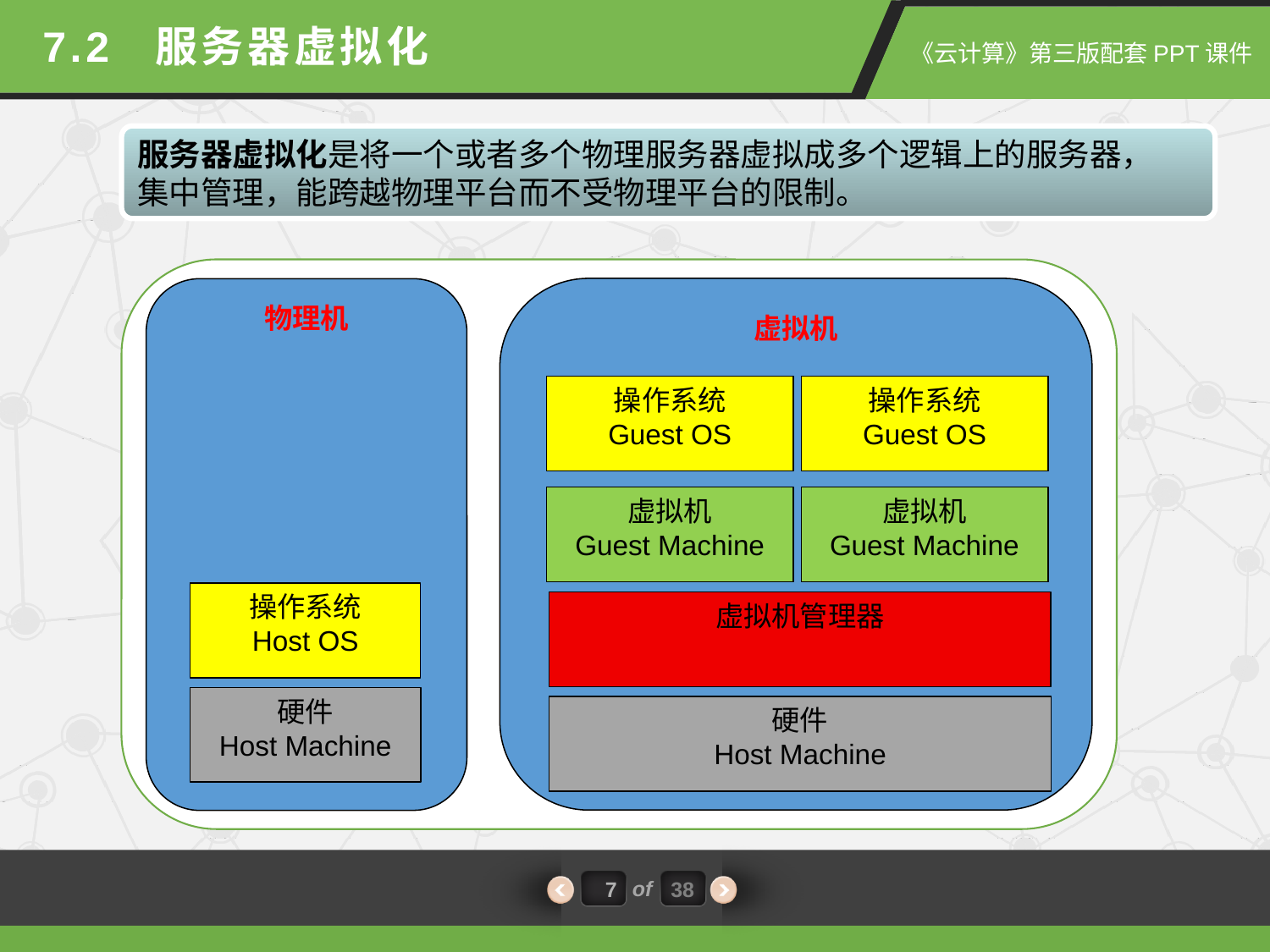

7.2  服务器虚拟化
服务器虚拟化是将一个或者多个物理服务器虚拟成多个逻辑上的服务器，
集中管理，能跨越物理平台而不受物理平台的限制。

虚拟机
物理机
操作系统
Guest OS
操作系统
Guest OS
虚拟机
Guest Machine
虚拟机
Guest Machine
操作系统
Host OS
虚拟机管理器
硬件
Host Machine
硬件
Host Machine
7